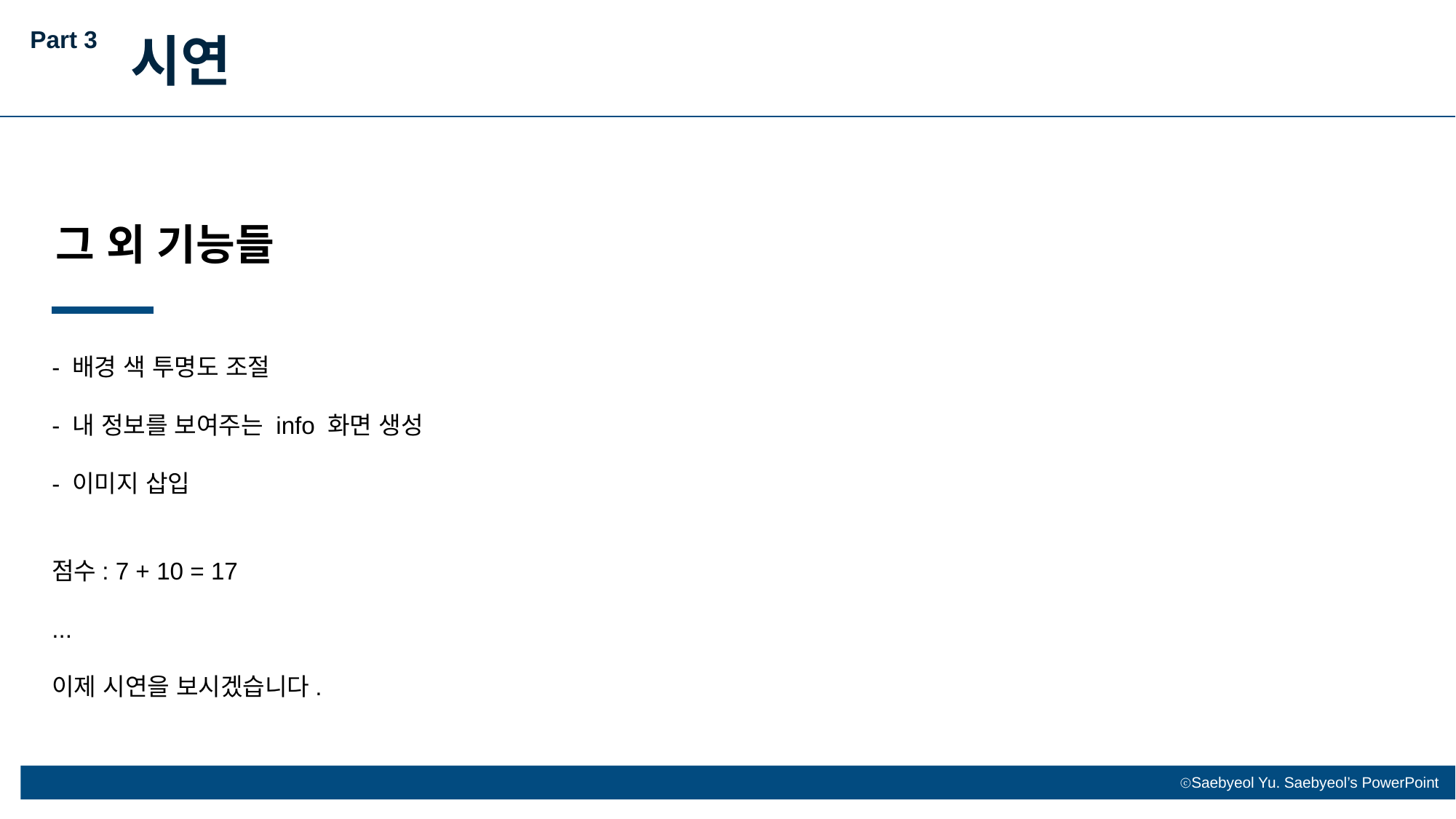

Part 3
시연
그 외 기능들
- 배경 색 투명도 조절

- 내 정보를 보여주는 info 화면 생성

- 이미지 삽입

점수: 7 + 10 = 17

...

이제 시연을 보시겠습니다.